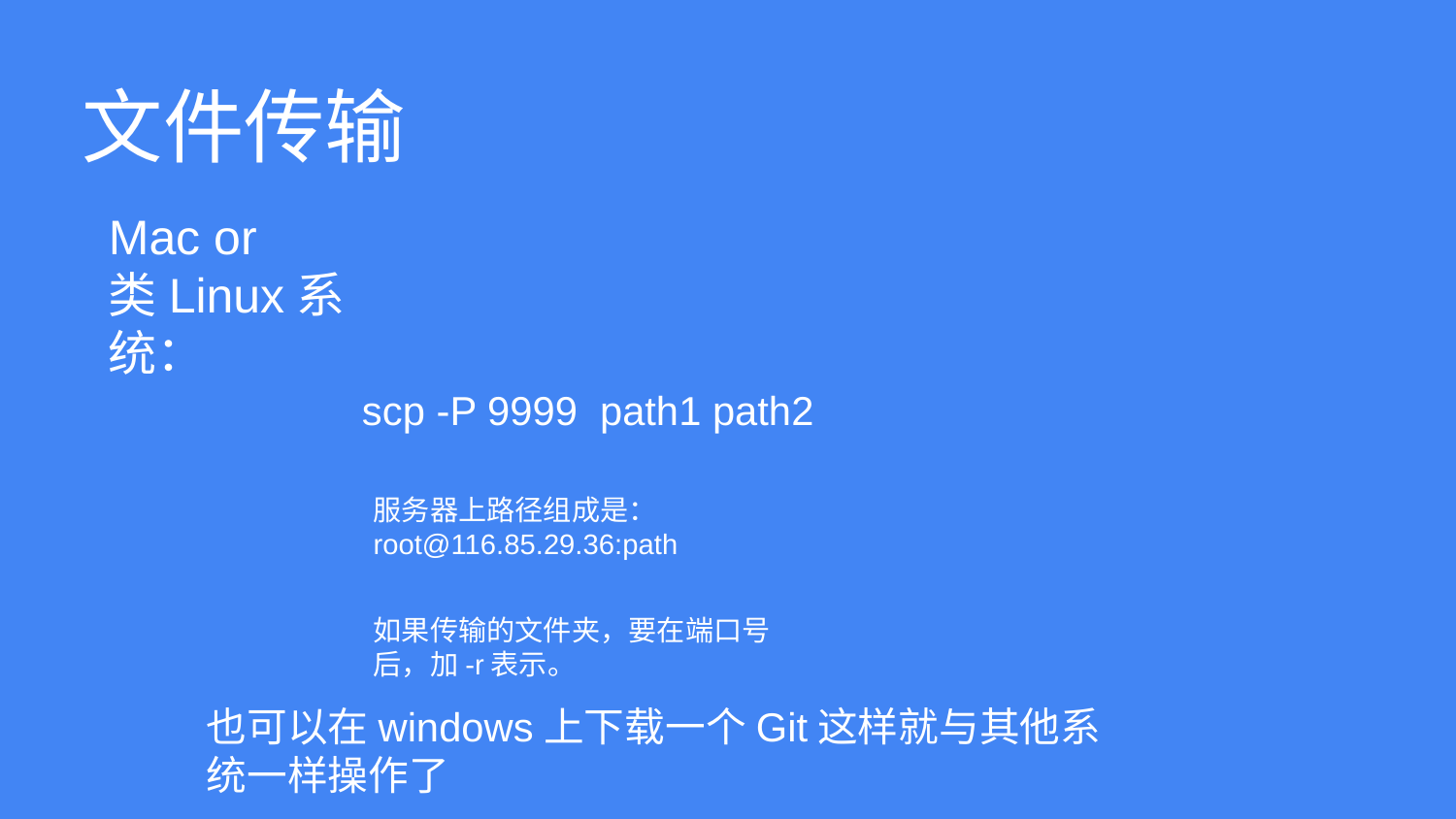

文件传输
Mac or
类Linux系统：
scp -P 9999  path1 path2
服务器上路径组成是：root@116.85.29.36:path
如果传输的文件夹，要在端口号后，加-r表示。
也可以在windows上下载一个Git这样就与其他系统一样操作了